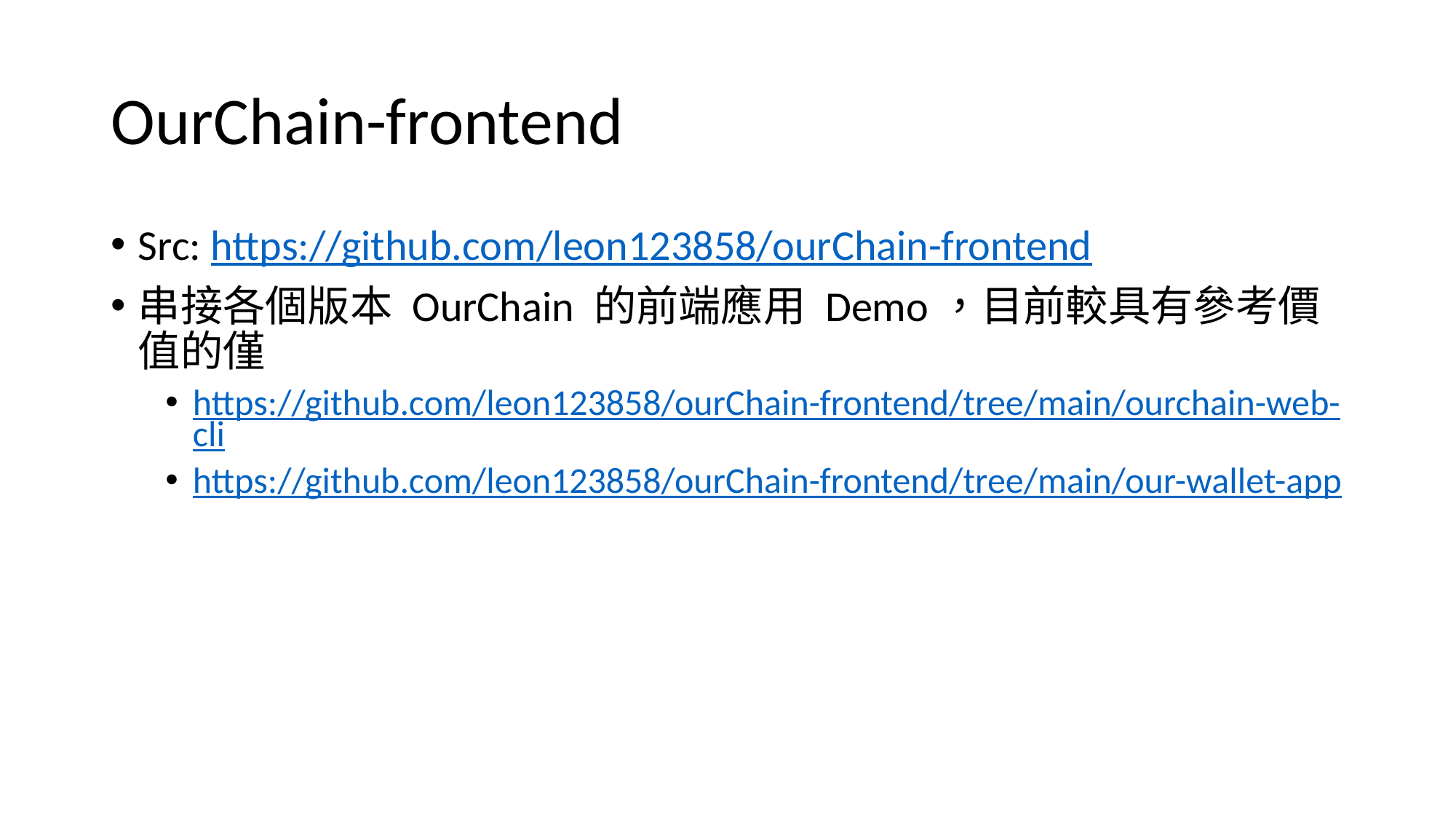

# OurChain-frontend
Src: https://github.com/leon123858/ourChain-frontend
串接各個版本 OurChain 的前端應用 Demo，目前較具有參考價值的僅
https://github.com/leon123858/ourChain-frontend/tree/main/ourchain-web-cli
https://github.com/leon123858/ourChain-frontend/tree/main/our-wallet-app